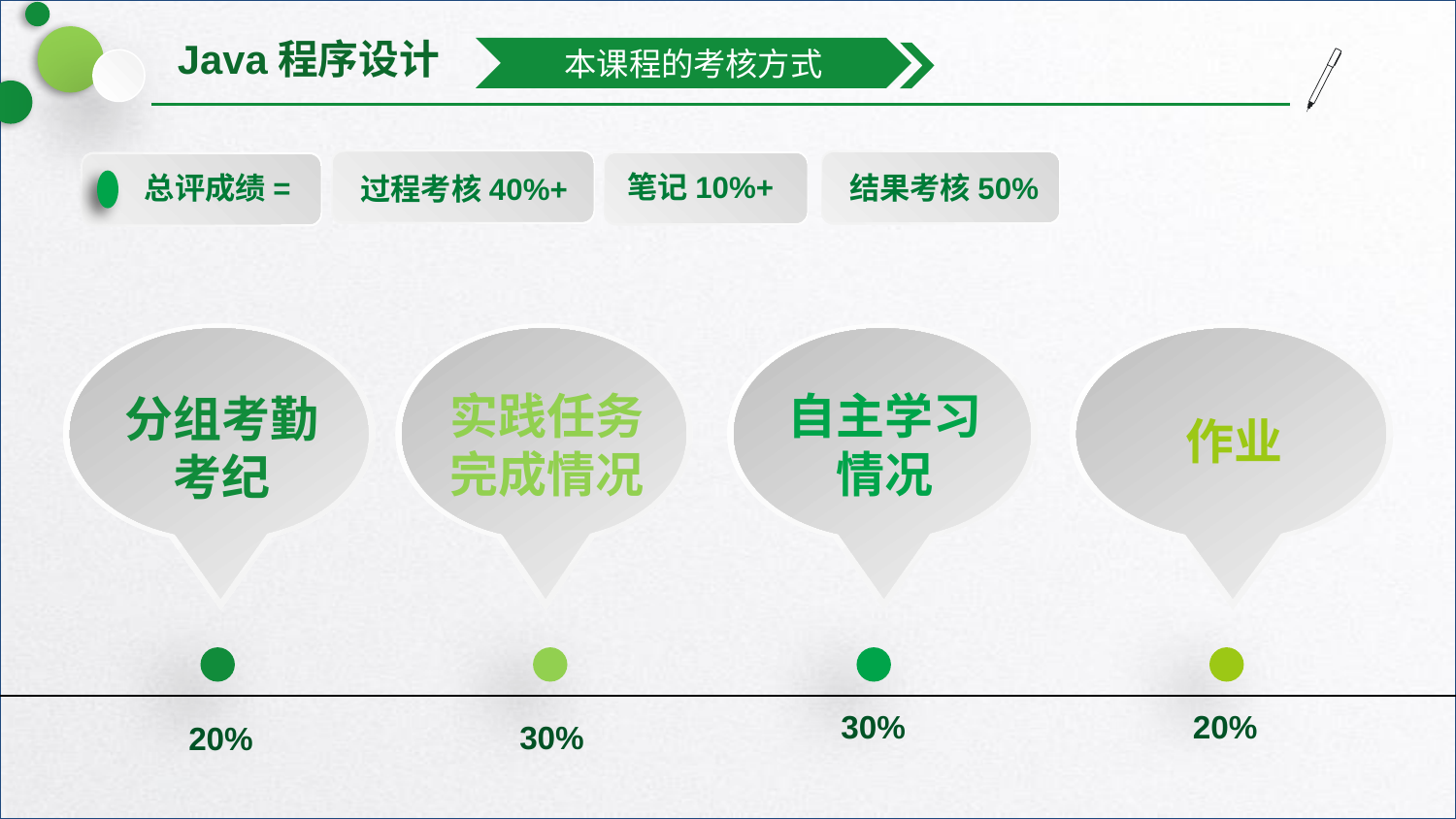

本课程的考核方式

过程考核40%+

结果考核50%

笔记10%+

总评成绩=

分组考勤考纪

实践任务完成情况

自主学习情况

作业

30%
20%
30%
20%